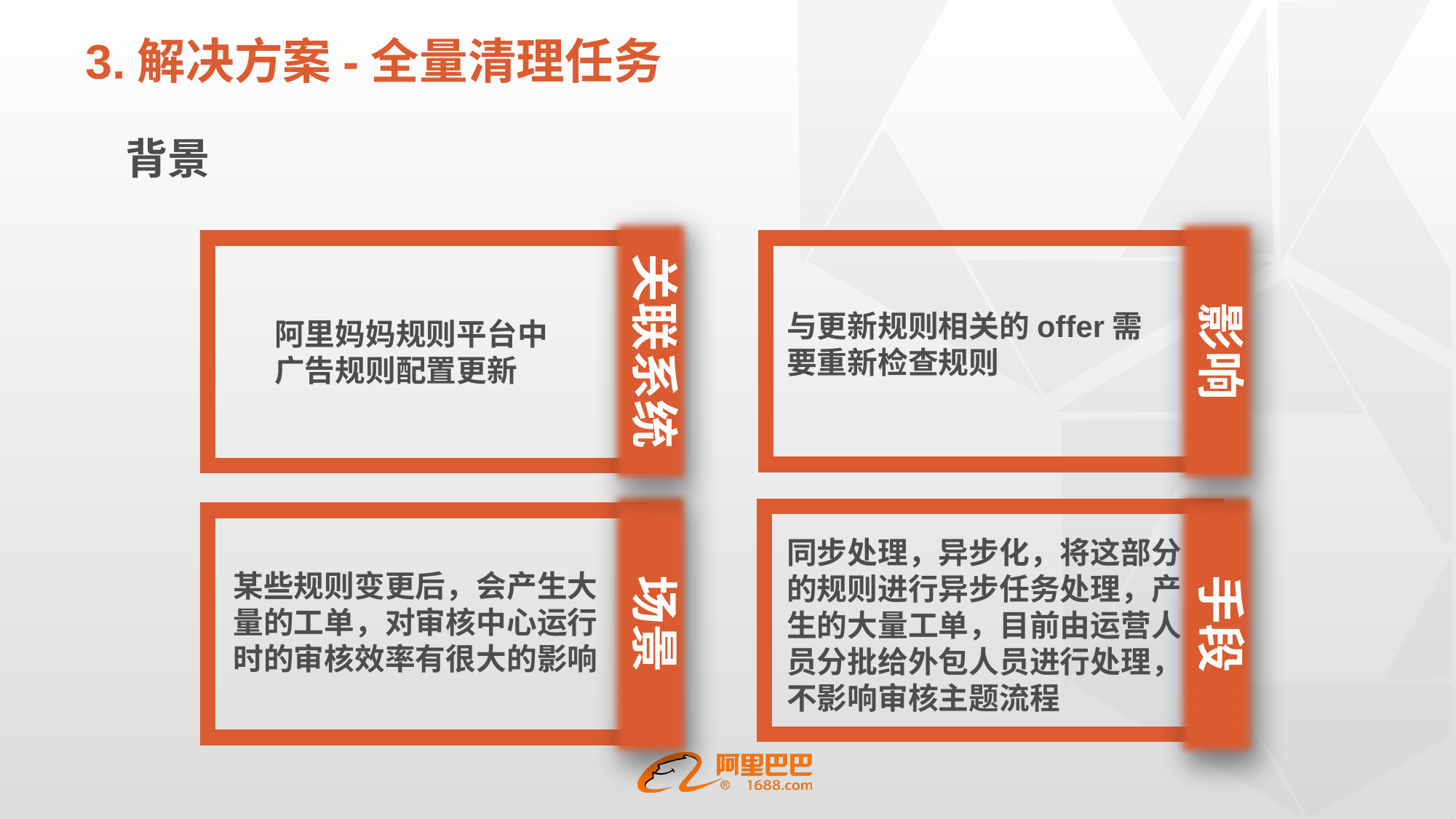

# 3.解决方案-全量清理任务
背景
关联系统
影响

与更新规则相关的offer需要重新检查规则
阿里妈妈规则平台中广告规则配置更新
场景
手段

同步处理，异步化，将这部分的规则进行异步任务处理，产生的大量工单，目前由运营人员分批给外包人员进行处理，不影响审核主题流程
某些规则变更后，会产生大量的工单，对审核中心运行时的审核效率有很大的影响